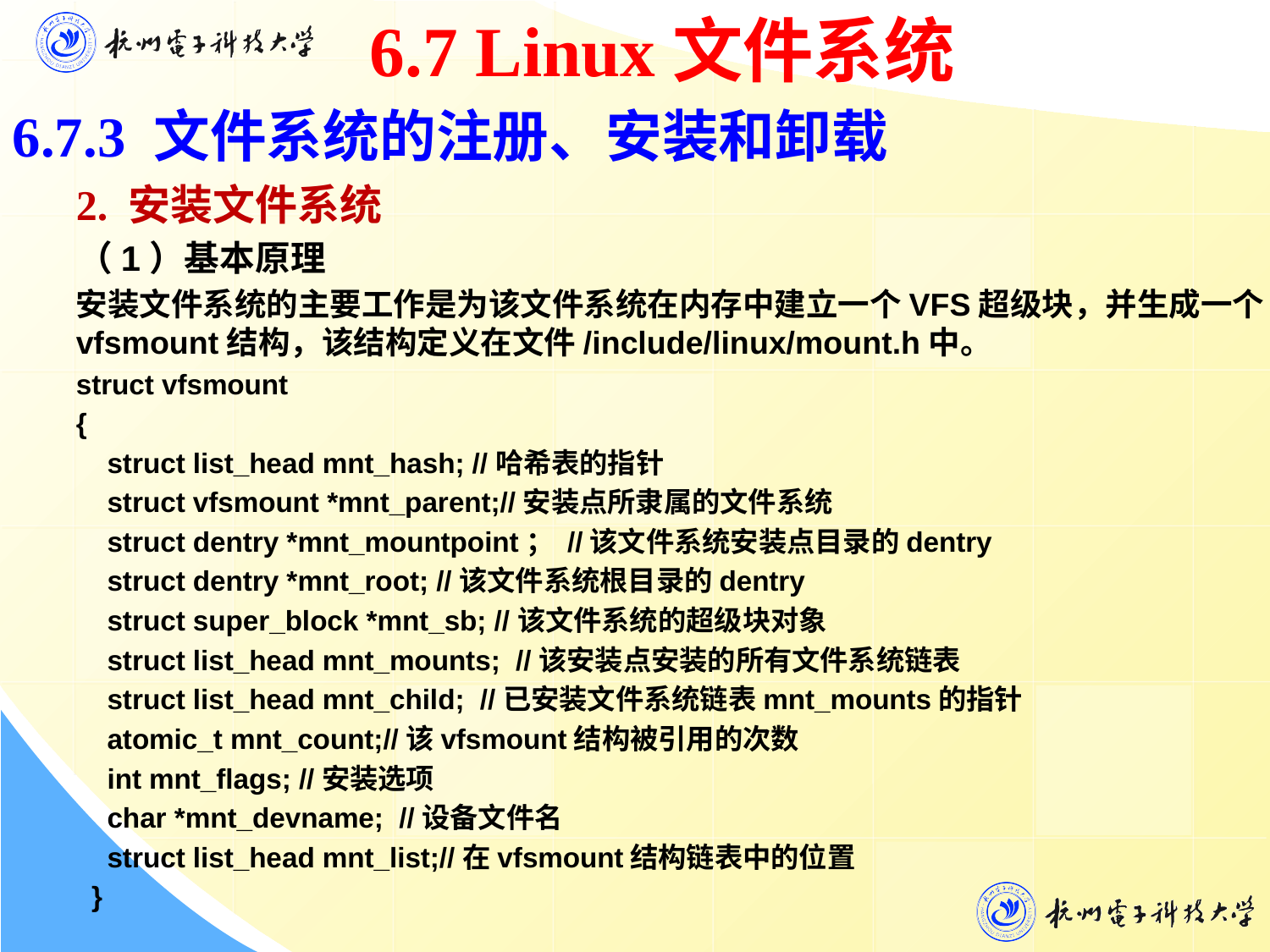

6.7 Linux文件系统
6.7.3 文件系统的注册、安装和卸载
      2. 安装文件系统
       （1）基本原理
安装文件系统的主要工作是为该文件系统在内存中建立一个VFS超级块，并生成一个vfsmount结构，该结构定义在文件/include/linux/mount.h中。
struct vfsmount
{
    struct list_head mnt_hash; //哈希表的指针
    struct vfsmount *mnt_parent;//安装点所隶属的文件系统
    struct dentry *mnt_mountpoint； //该文件系统安装点目录的dentry
    struct dentry *mnt_root; //该文件系统根目录的dentry
    struct super_block *mnt_sb; //该文件系统的超级块对象
    struct list_head mnt_mounts;  //该安装点安装的所有文件系统链表
    struct list_head mnt_child;  //已安装文件系统链表mnt_mounts的指针
    atomic_t mnt_count;//该vfsmount结构被引用的次数
    int mnt_flags; //安装选项
    char *mnt_devname;  //设备文件名
    struct list_head mnt_list;//在vfsmount结构链表中的位置
  }